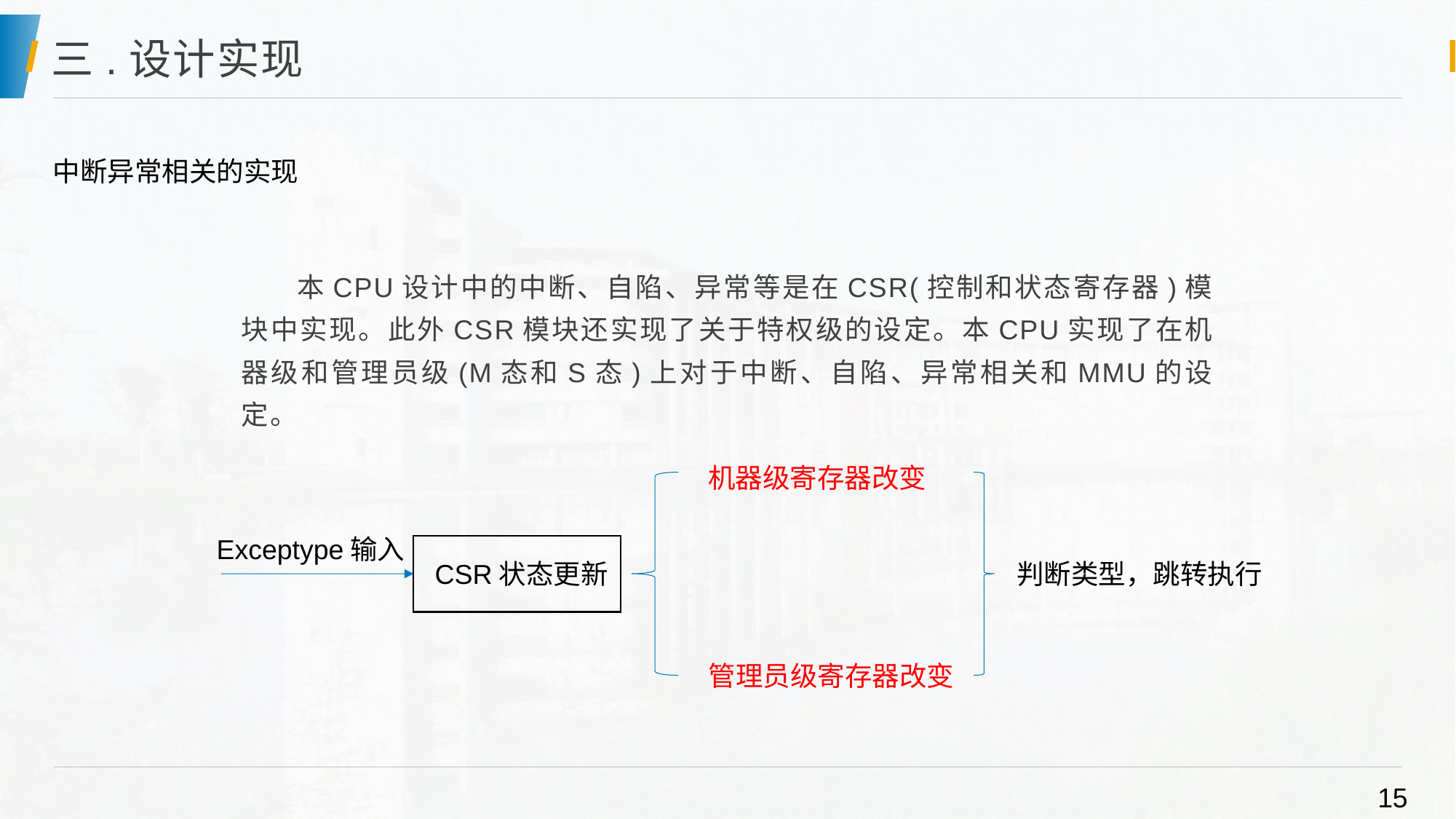

# 三.设计实现
中断异常相关的实现
      本CPU设计中的中断、自陷、异常等是在CSR(控制和状态寄存器)模块中实现。此外CSR模块还实现了关于特权级的设定。本CPU实现了在机器级和管理员级(M态和S态)上对于中断、自陷、异常相关和MMU的设定。
机器级寄存器改变

Exceptype输入

CSR状态更新
判断类型，跳转执行
管理员级寄存器改变
15